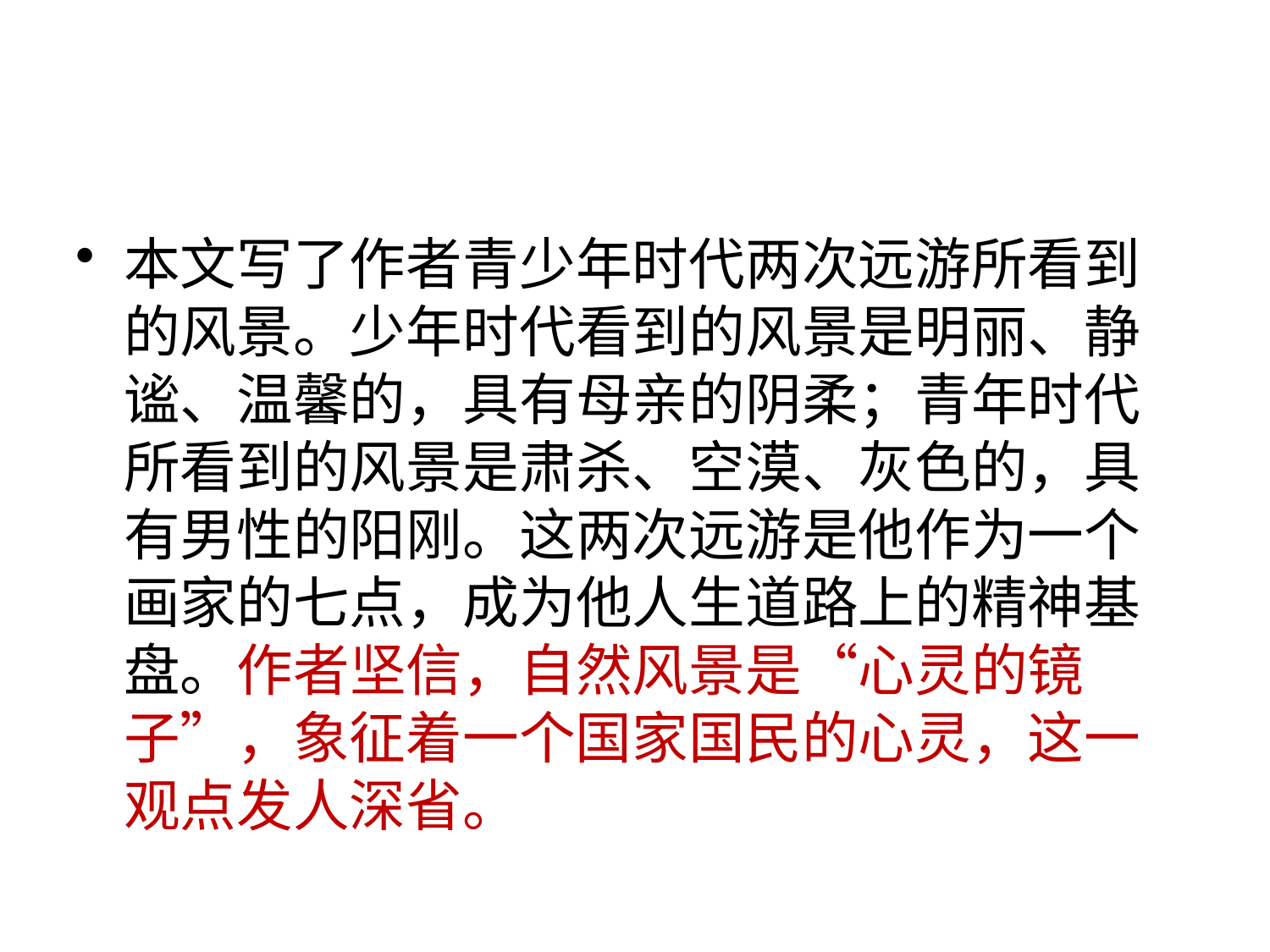

#
本文写了作者青少年时代两次远游所看到的风景。少年时代看到的风景是明丽、静谧、温馨的，具有母亲的阴柔；青年时代所看到的风景是肃杀、空漠、灰色的，具有男性的阳刚。这两次远游是他作为一个画家的七点，成为他人生道路上的精神基盘。作者坚信，自然风景是“心灵的镜子”，象征着一个国家国民的心灵，这一观点发人深省。